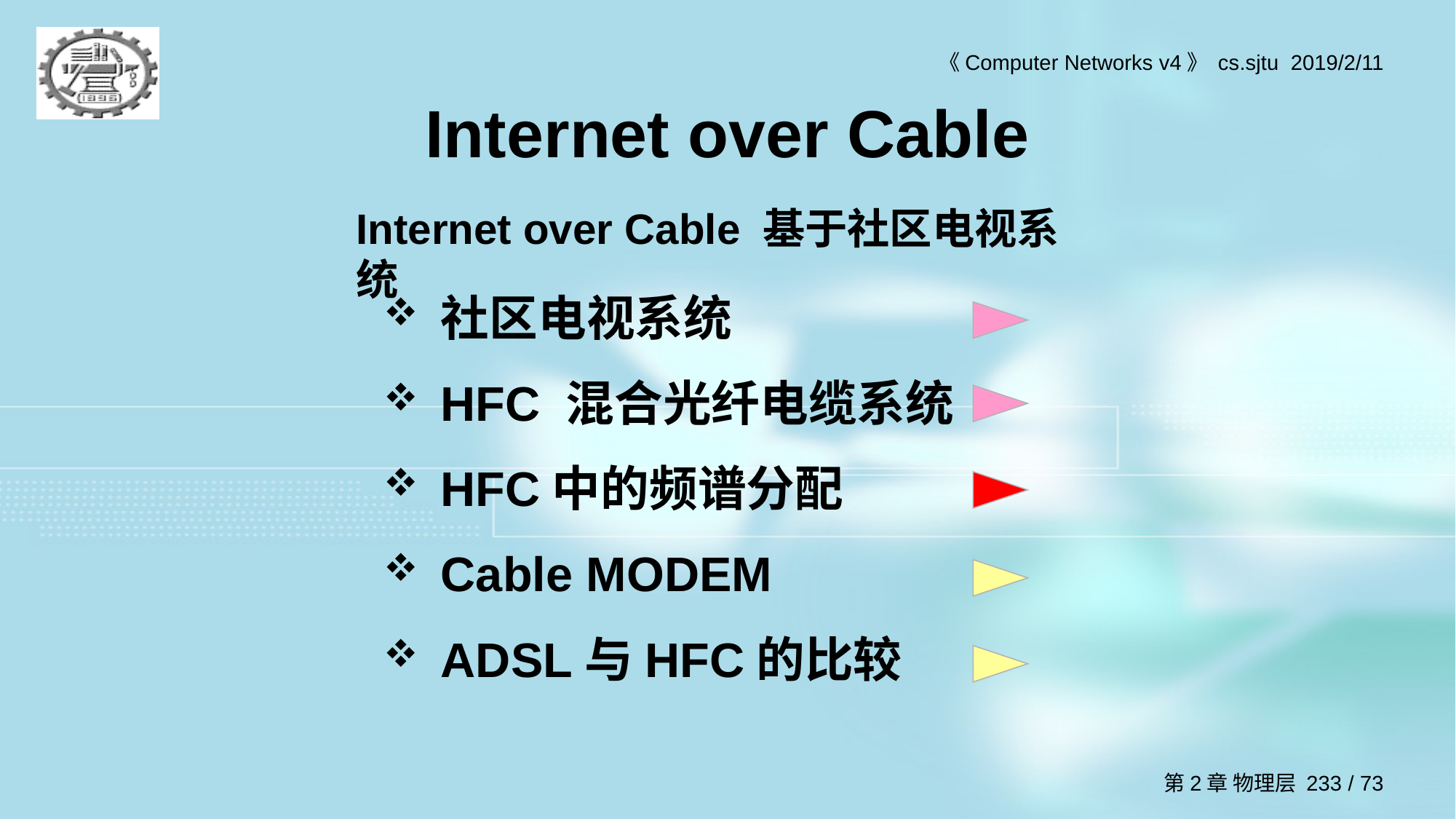

# Internet over Cable
Internet over Cable 基于社区电视系统
社区电视系统
HFC 混合光纤电缆系统
HFC中的频谱分配
Cable MODEM
ADSL与HFC的比较